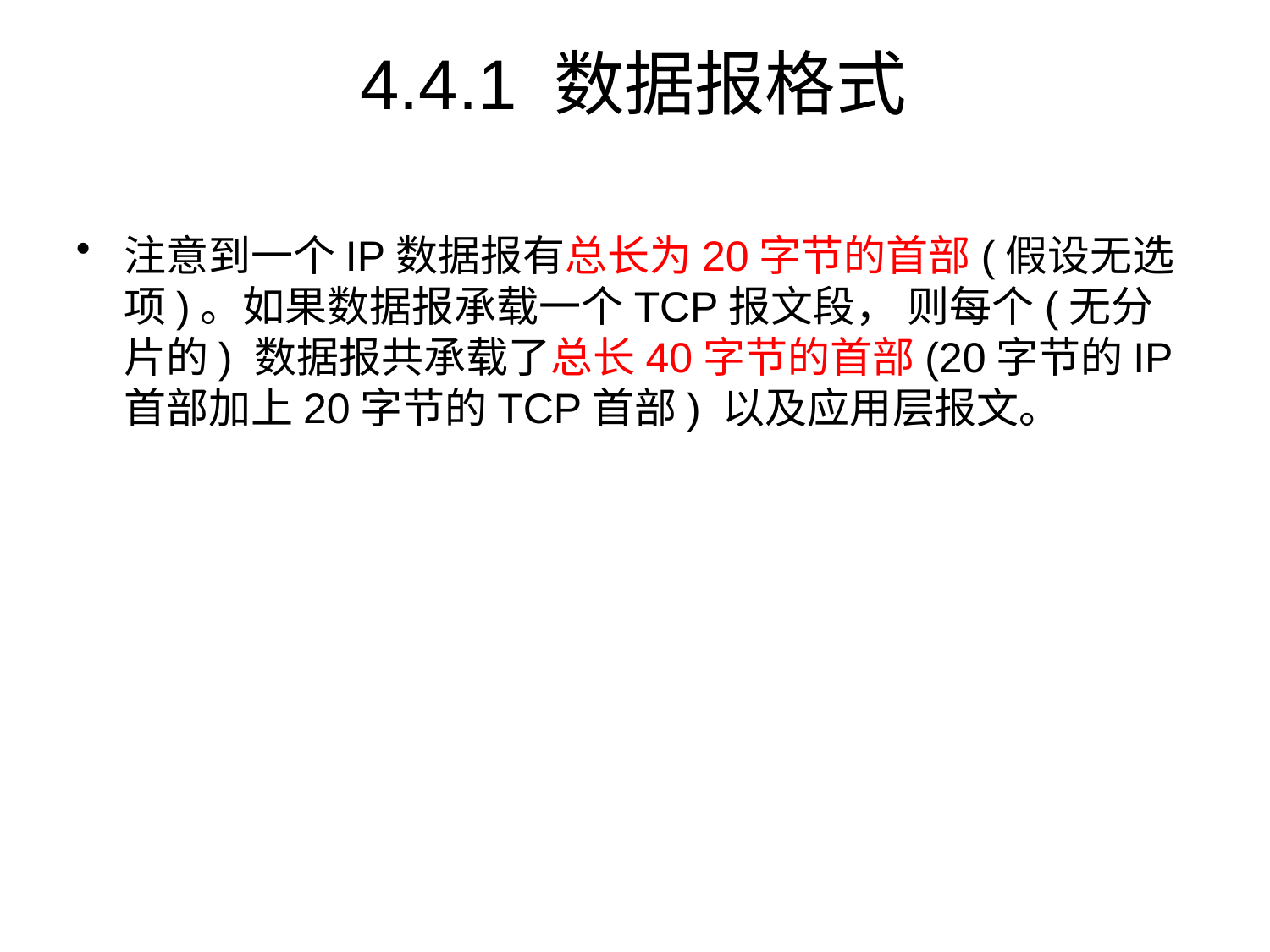

# 4.4.1 数据报格式
注意到一个IP数据报有总长为20字节的首部(假设无选项)。如果数据报承载一个TCP报文段， 则每个(无分片的) 数据报共承载了总长40字节的首部(20字节的IP首部加上20字节的TCP首部) 以及应用层报文。